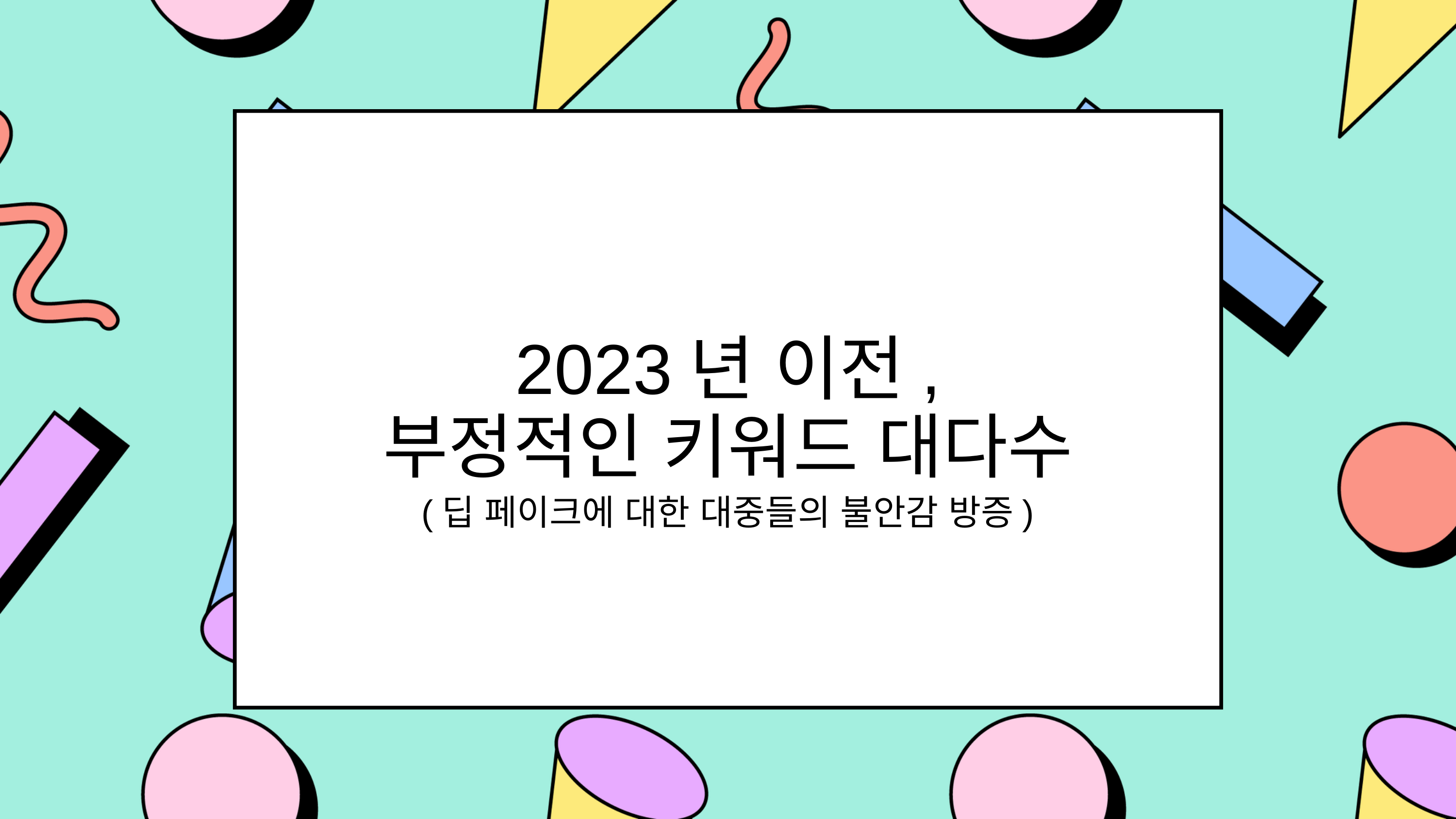

2023년 이전,
부정적인 키워드 대다수
(딥 페이크에 대한 대중들의 불안감 방증)